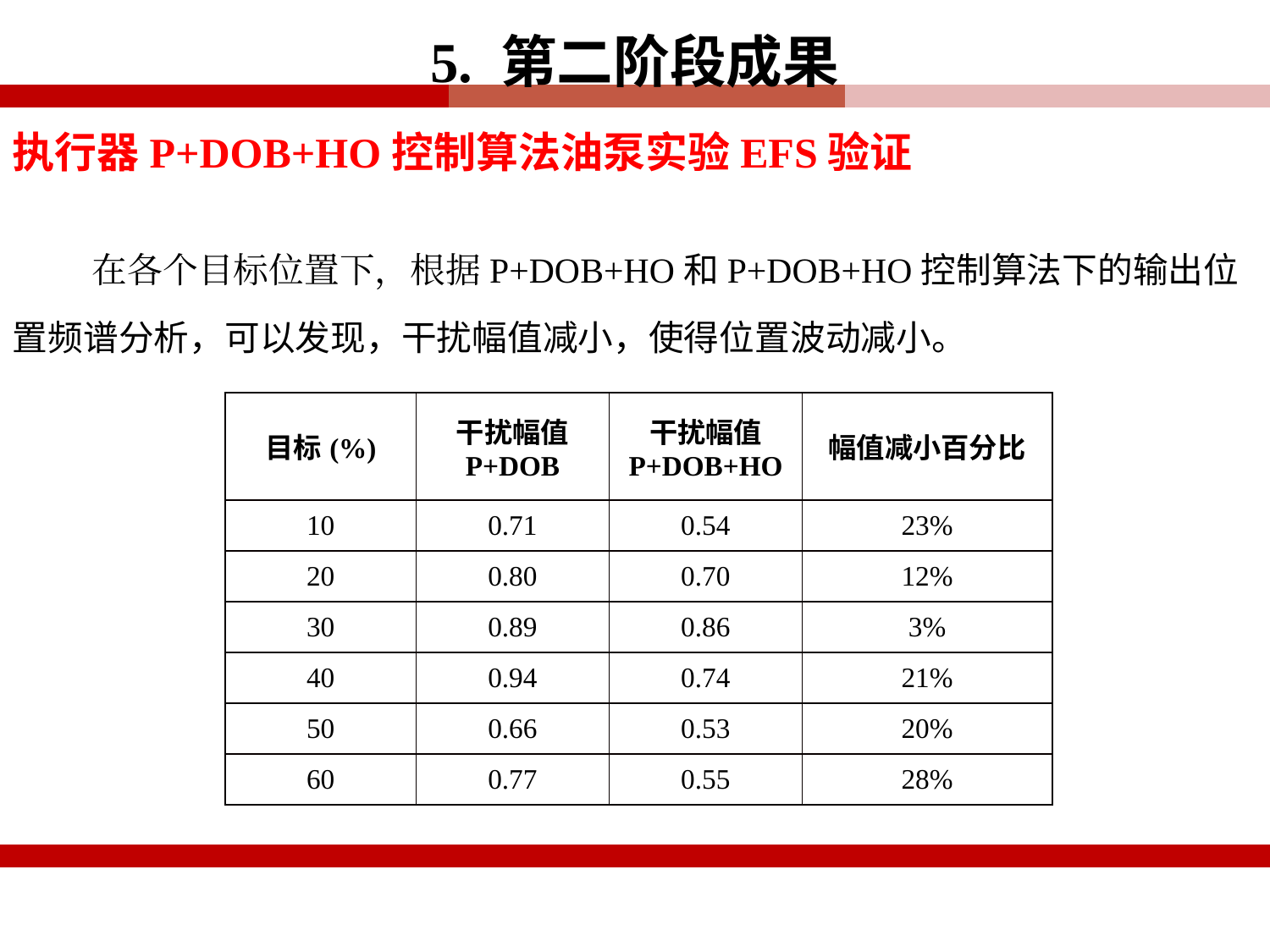

5. 第二阶段成果
执行器P+DOB+HO控制算法油泵实验EFS验证
        在各个目标位置下，根据P+DOB+HO和P+DOB+HO控制算法下的输出位置频谱分析，可以发现，干扰幅值减小，使得位置波动减小。
| 目标(%) | 干扰幅值 P+DOB | 干扰幅值 P+DOB+HO | 幅值减小百分比 |
| --- | --- | --- | --- |
| 10 | 0.71 | 0.54 | 23% |
| 20 | 0.80 | 0.70 | 12% |
| 30 | 0.89 | 0.86 | 3% |
| 40 | 0.94 | 0.74 | 21% |
| 50 | 0.66 | 0.53 | 20% |
| 60 | 0.77 | 0.55 | 28% |